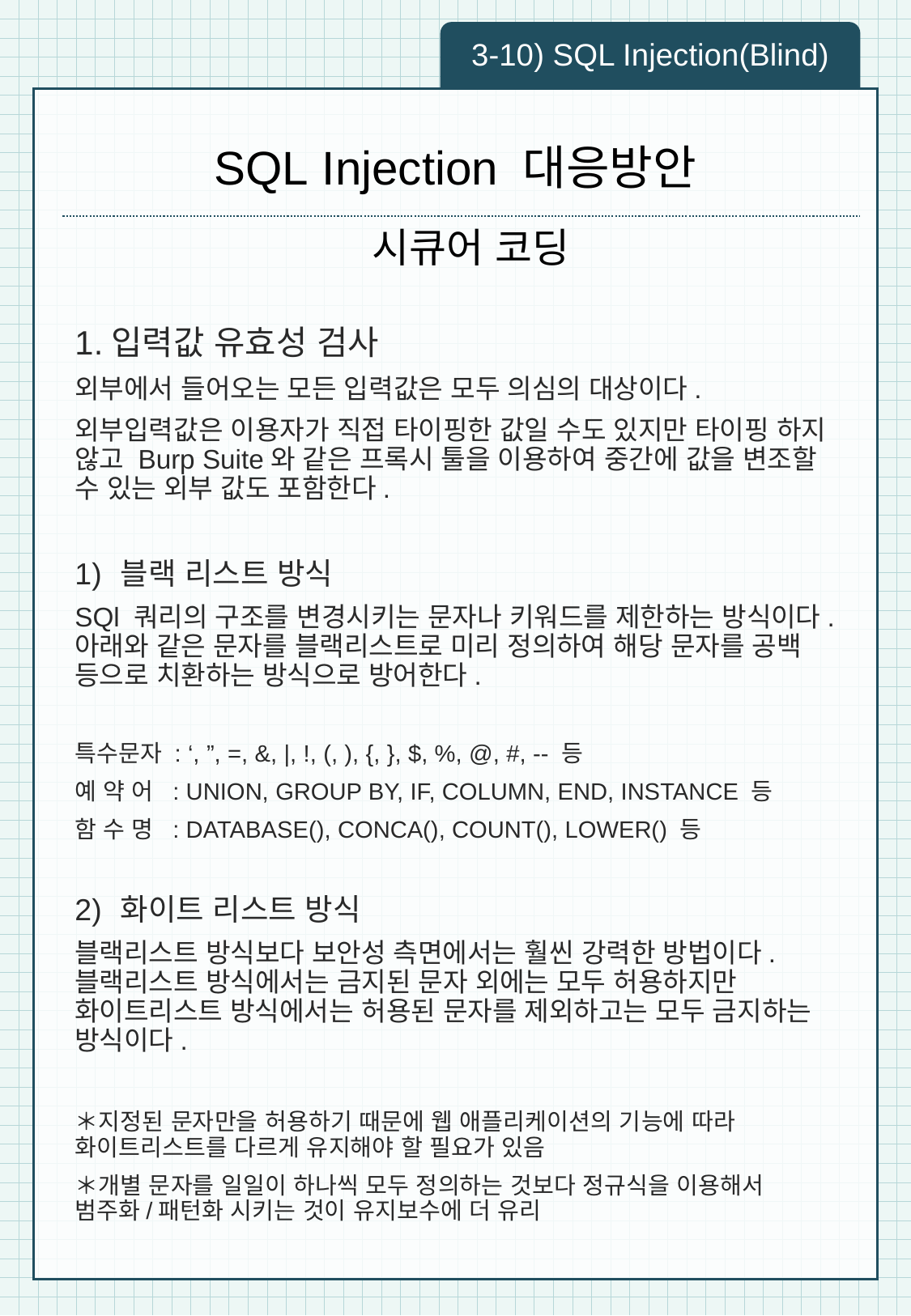

3-10) SQL Injection(Blind)

# SQL Injection 대응방안
  시큐어 코딩

1.입력값 유효성 검사
외부에서 들어오는 모든 입력값은 모두 의심의 대상이다.
외부입력값은 이용자가 직접 타이핑한 값일 수도 있지만 타이핑 하지 않고 Burp Suite와 같은 프록시 툴을 이용하여 중간에 값을 변조할 수 있는 외부 값도 포함한다.

블랙 리스트 방식
SQl 쿼리의 구조를 변경시키는 문자나 키워드를 제한하는 방식이다. 아래와 같은 문자를 블랙리스트로 미리 정의하여 해당 문자를 공백 등으로 치환하는 방식으로 방어한다.

특수문자 : ‘, ”, =, &, |, !, (, ), {, }, $, %, @, #, -- 등
예 약 어  : UNION, GROUP BY, IF, COLUMN, END, INSTANCE 등
함 수 명  : DATABASE(), CONCA(), COUNT(), LOWER() 등

화이트 리스트 방식
블랙리스트 방식보다 보안성 측면에서는 훨씬 강력한 방법이다. 블랙리스트 방식에서는 금지된 문자 외에는 모두 허용하지만 화이트리스트 방식에서는 허용된 문자를 제외하고는 모두 금지하는 방식이다.

＊지정된 문자만을 허용하기 때문에 웹 애플리케이션의 기능에 따라 화이트리스트를 다르게 유지해야 할 필요가 있음
＊개별 문자를 일일이 하나씩 모두 정의하는 것보다 정규식을 이용해서 범주화/패턴화 시키는 것이 유지보수에 더 유리